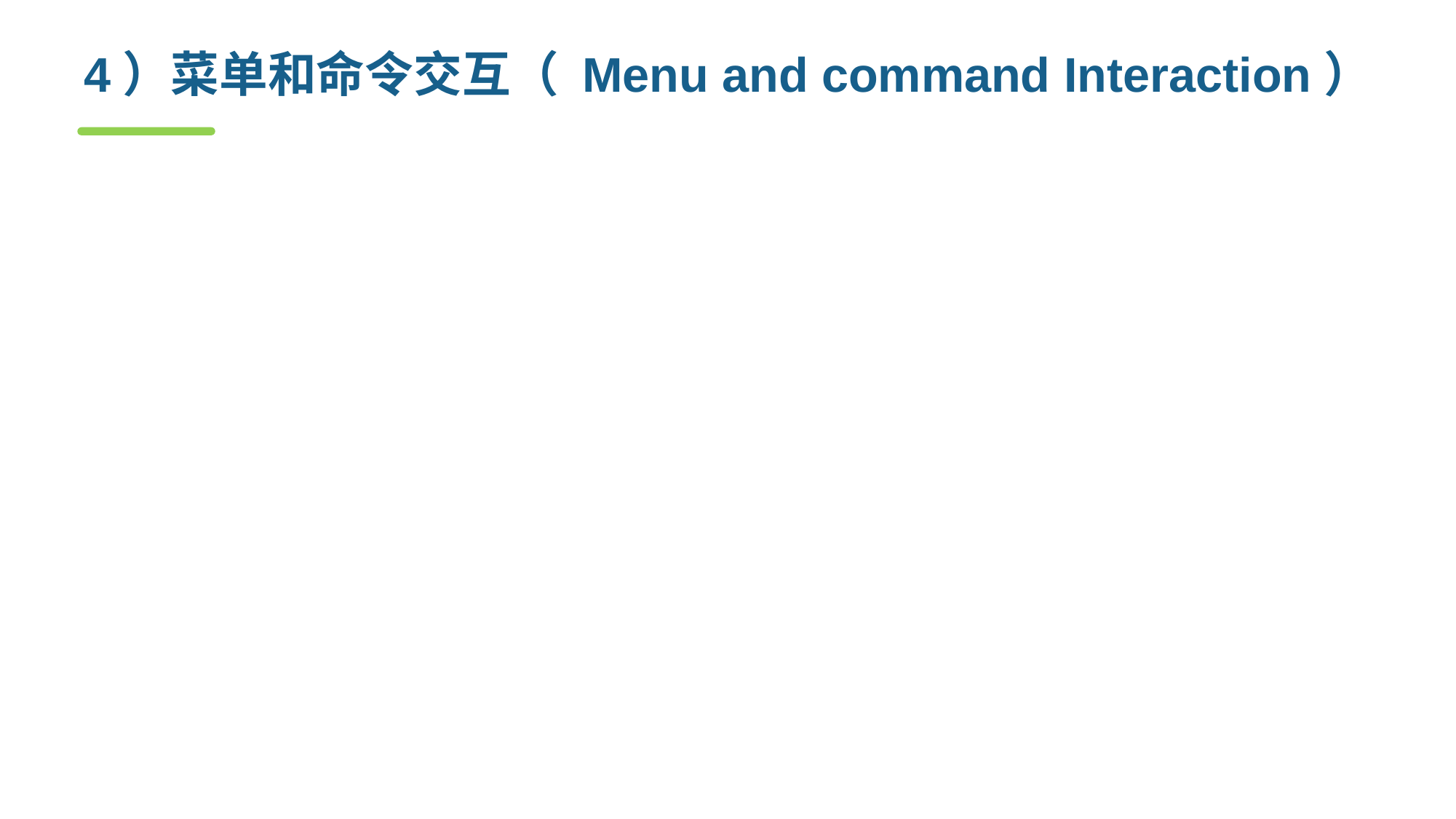

# 4）菜单和命令交互（ Menu and command Interaction）
在提供命令或菜单交互方式时，必须考虑以下设计问题：
是否每个菜单选项都有对应的命令？
采用何种命令形式？有3种选择：控制序列（例如，Ctrl+P），功能键和输入命令。
学习和记忆命令的难度有多大？忘记了命令怎么办？
用户是否可以定制或缩写命令？
在界面环境中菜单标签是否是自解释的？
子菜单是否与主菜单项所指功能相一致？

49